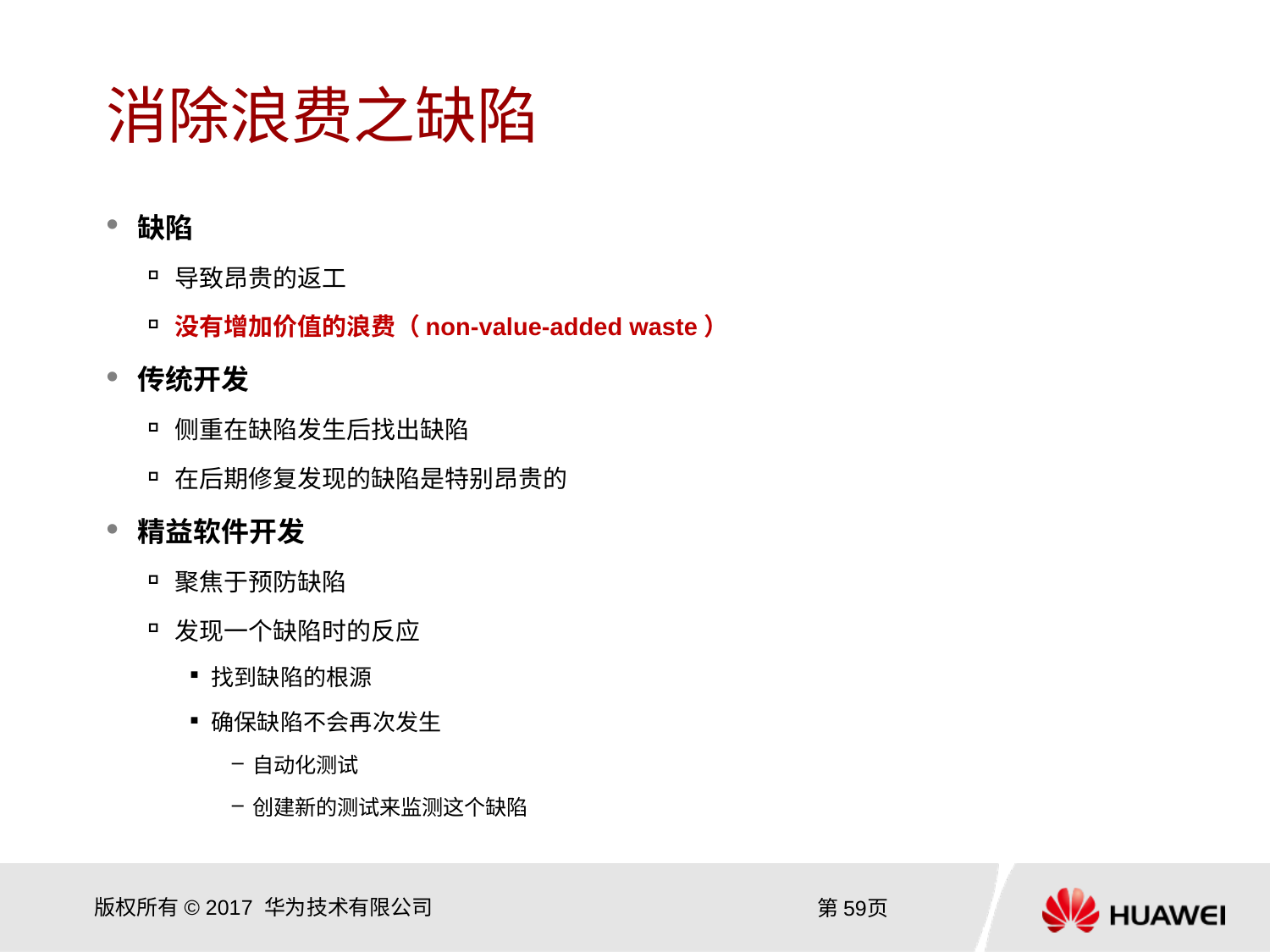

# 消除浪费之缺陷
缺陷
导致昂贵的返工
没有增加价值的浪费（non-value-added waste）
传统开发
侧重在缺陷发生后找出缺陷
在后期修复发现的缺陷是特别昂贵的
精益软件开发
聚焦于预防缺陷
发现一个缺陷时的反应
找到缺陷的根源
确保缺陷不会再次发生
自动化测试
创建新的测试来监测这个缺陷